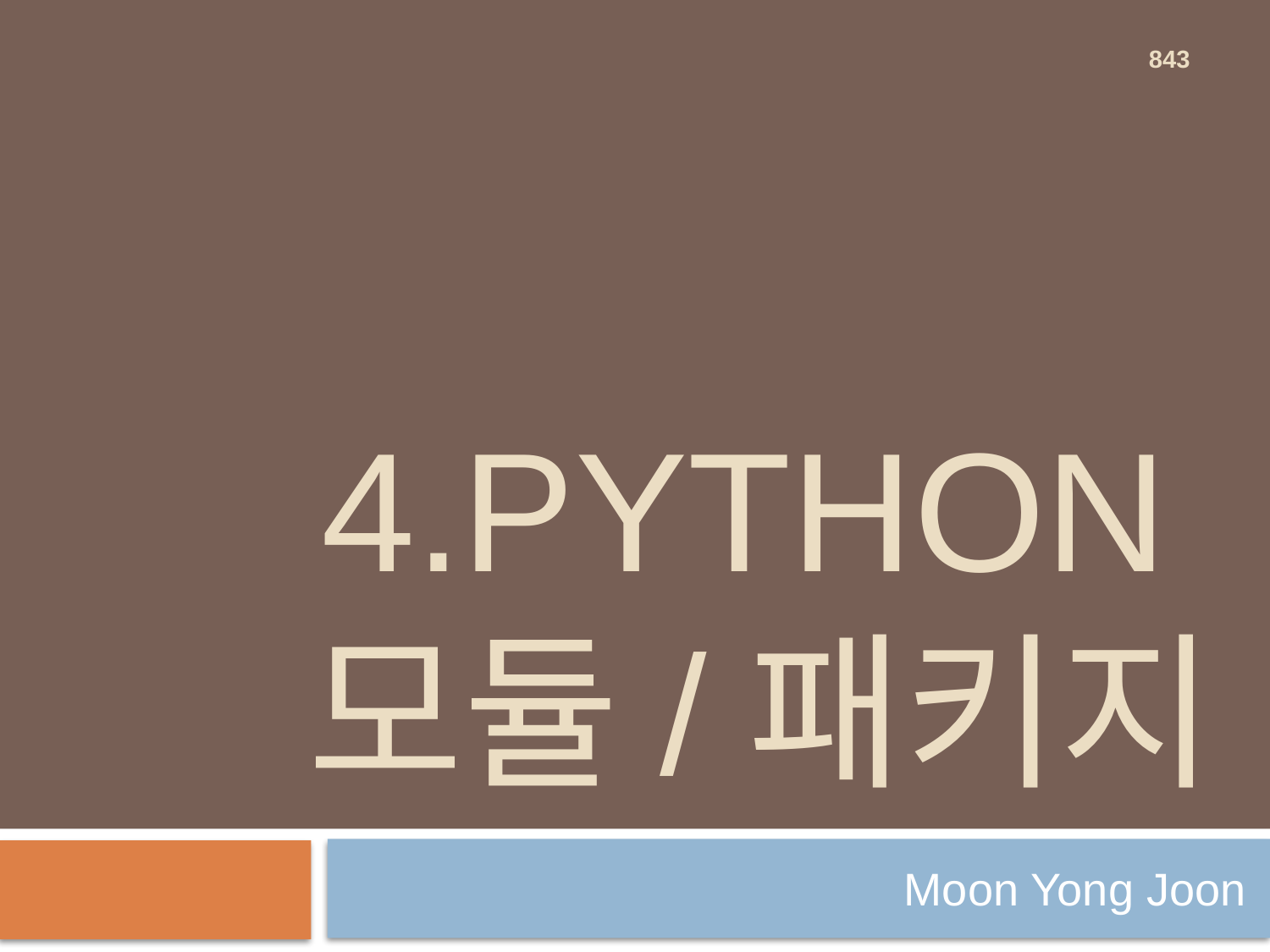

843
# 4.Python 모듈/패키지
Moon Yong Joon